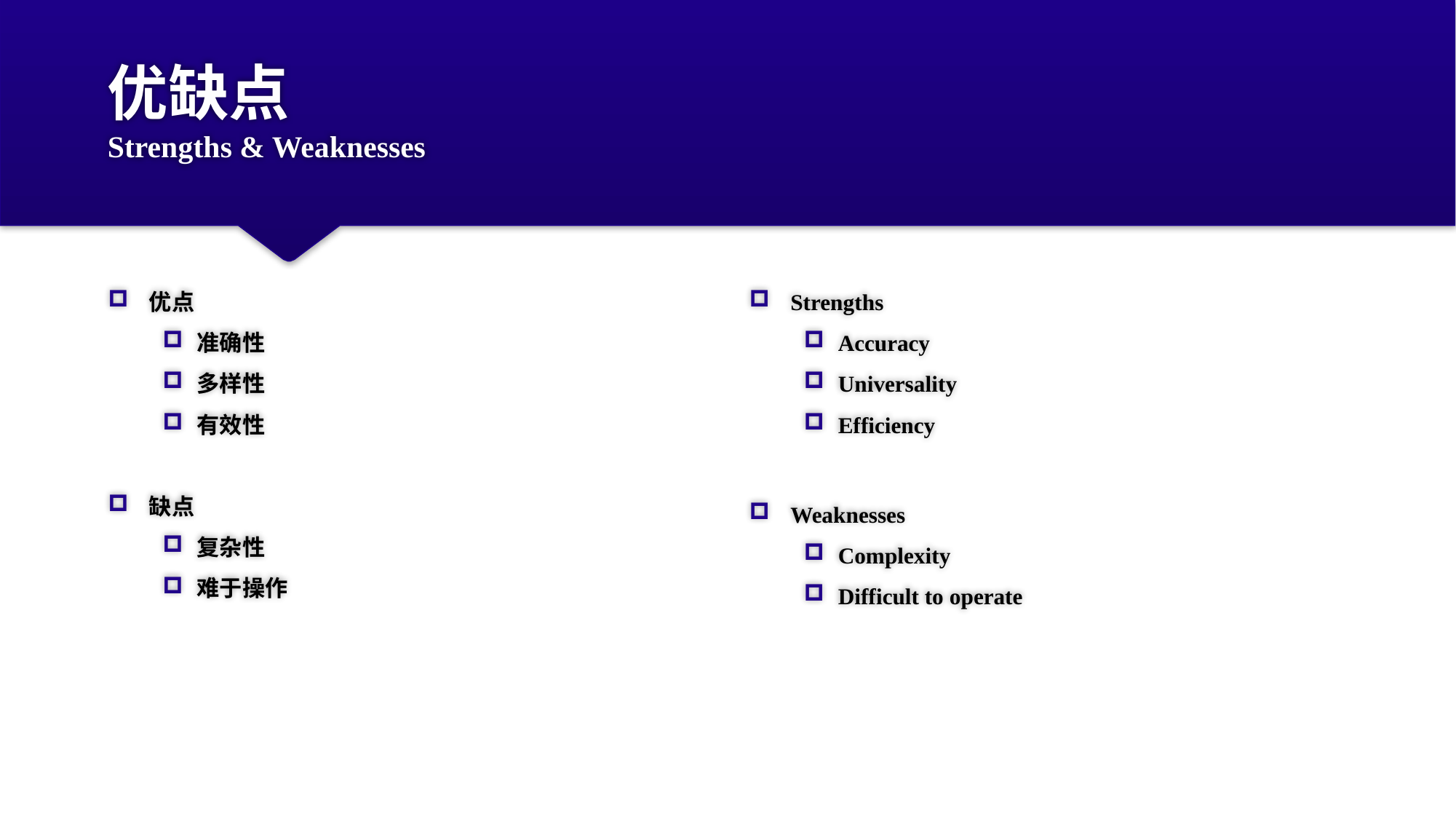

# 优缺点 Strengths & Weaknesses
优点
准确性
多样性
有效性

缺点
复杂性
难于操作

Strengths
Accuracy
Universality
Efficiency

Weaknesses
Complexity
Difficult to operate